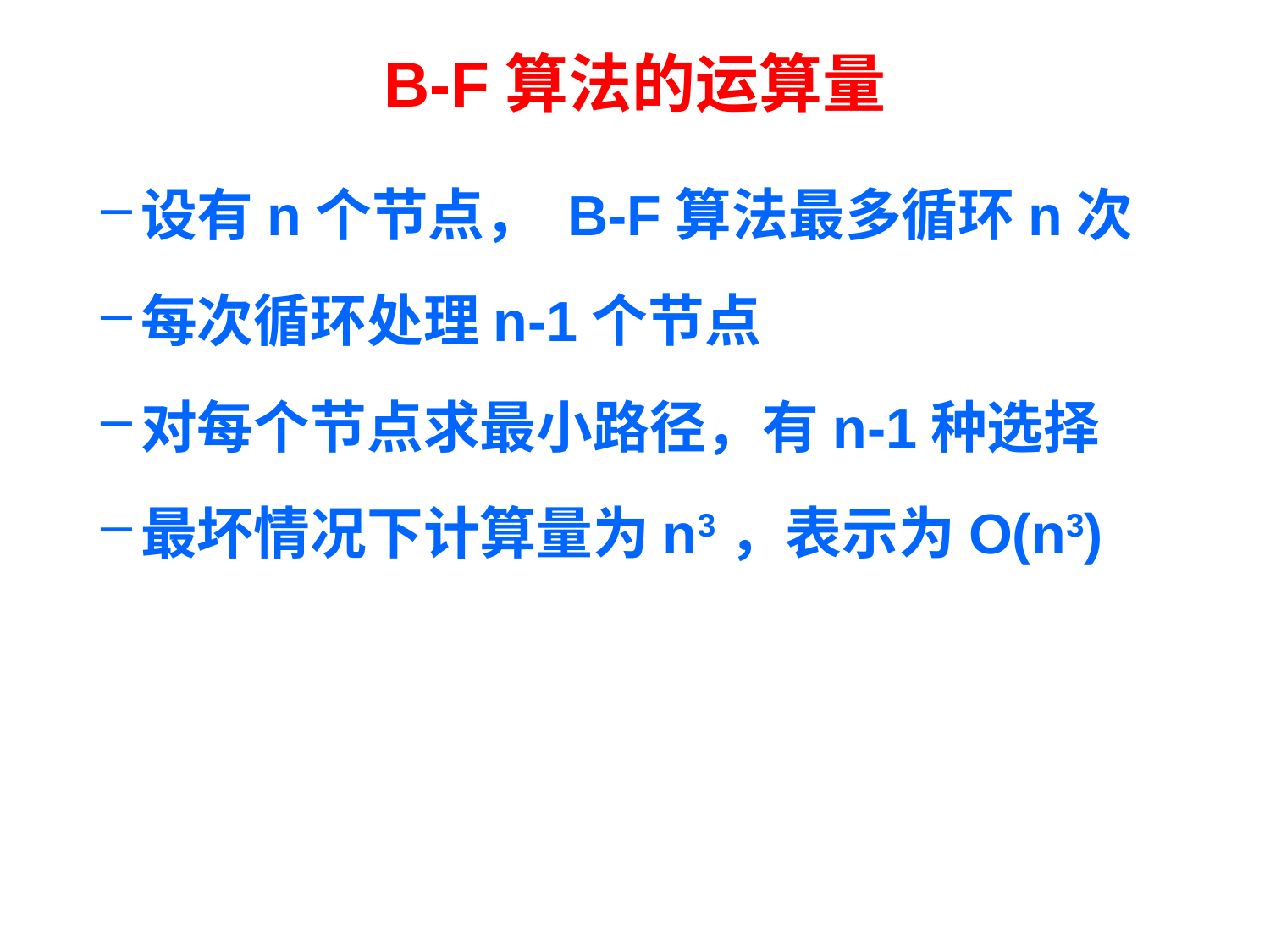

# B-F算法的运算量
设有n个节点， B-F算法最多循环n次
每次循环处理n-1个节点
对每个节点求最小路径，有n-1种选择
最坏情况下计算量为n3，表示为O(n3)